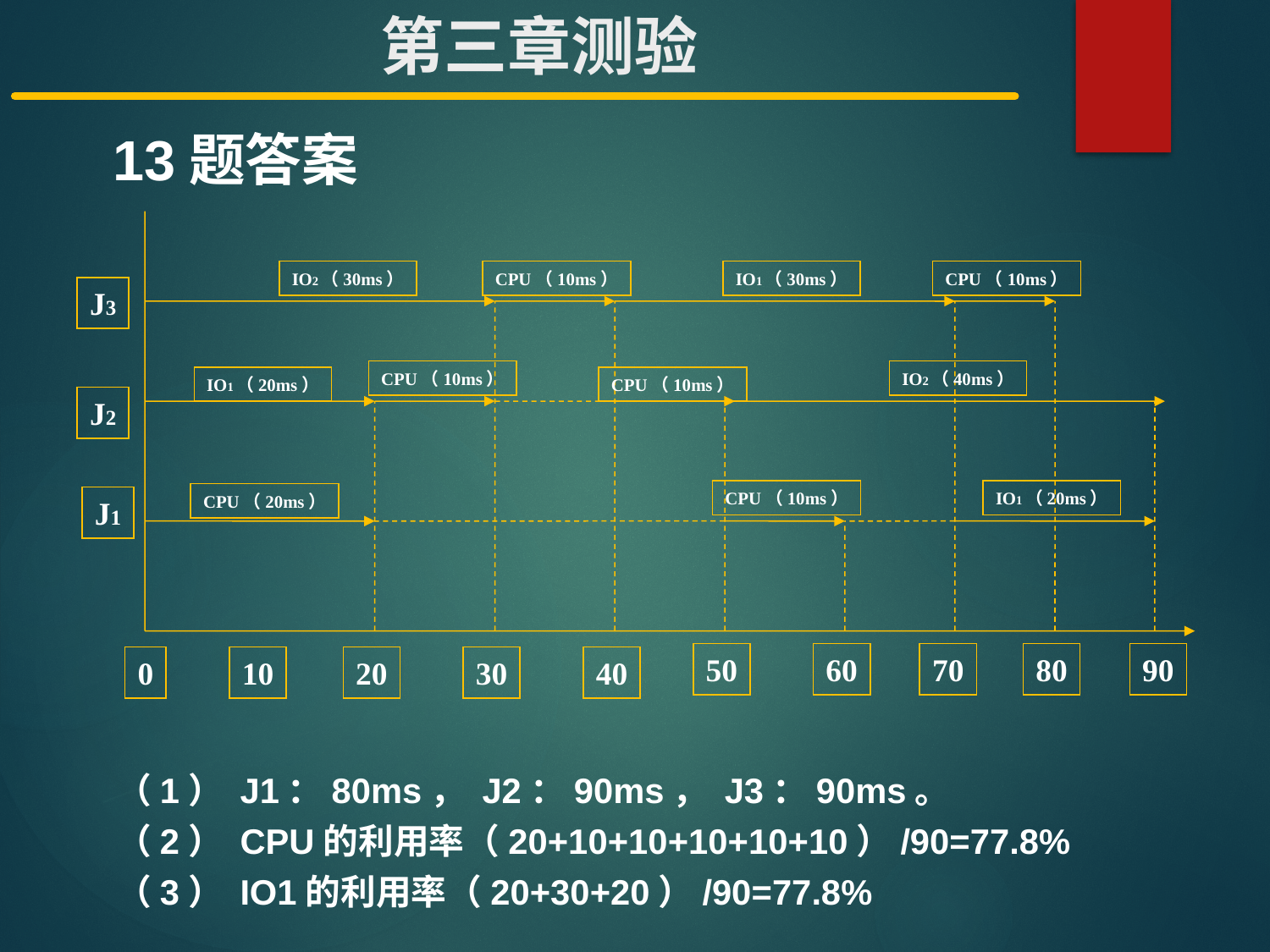

# 第三章测验
13题答案

50
60
70
80
90
0
10
20
30
40
IO2（30ms）
CPU（10ms）
IO1（30ms）
CPU（10ms）
J3

CPU（10ms）
IO2（40ms）
IO1（20ms）
CPU（10ms）
J2

CPU（10ms）
IO1（20ms）
CPU（20ms）
J1

（1） J1：80ms， J2：90ms， J3：90ms。
（2） CPU的利用率（20+10+10+10+10+10）/90=77.8%
（3） IO1的利用率（20+30+20）/90=77.8%